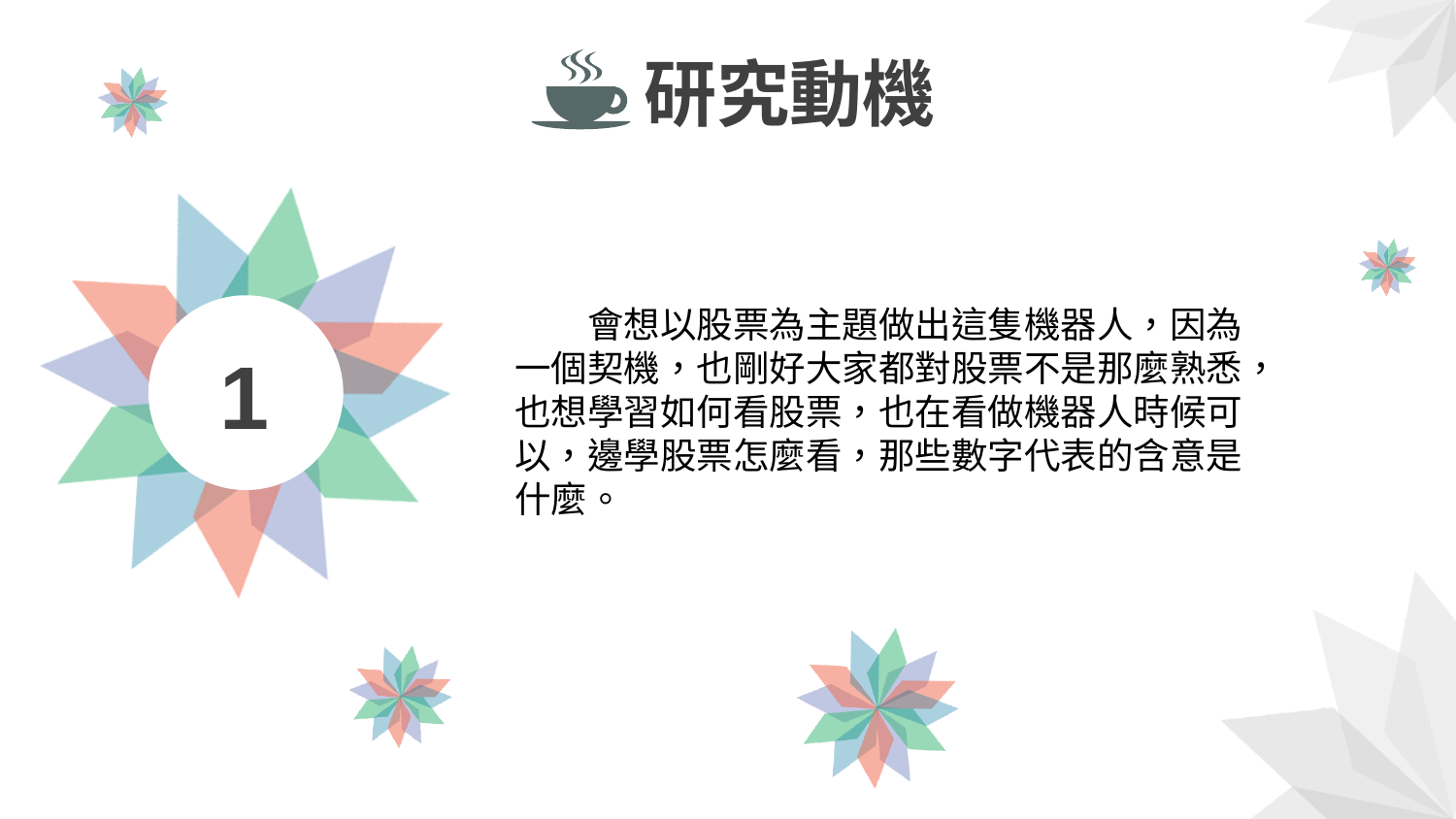

研究動機
會想以股票為主題做出這隻機器人，因為一個契機，也剛好大家都對股票不是那麼熟悉，也想學習如何看股票，也在看做機器人時候可以，邊學股票怎麼看，那些數字代表的含意是什麼。
1